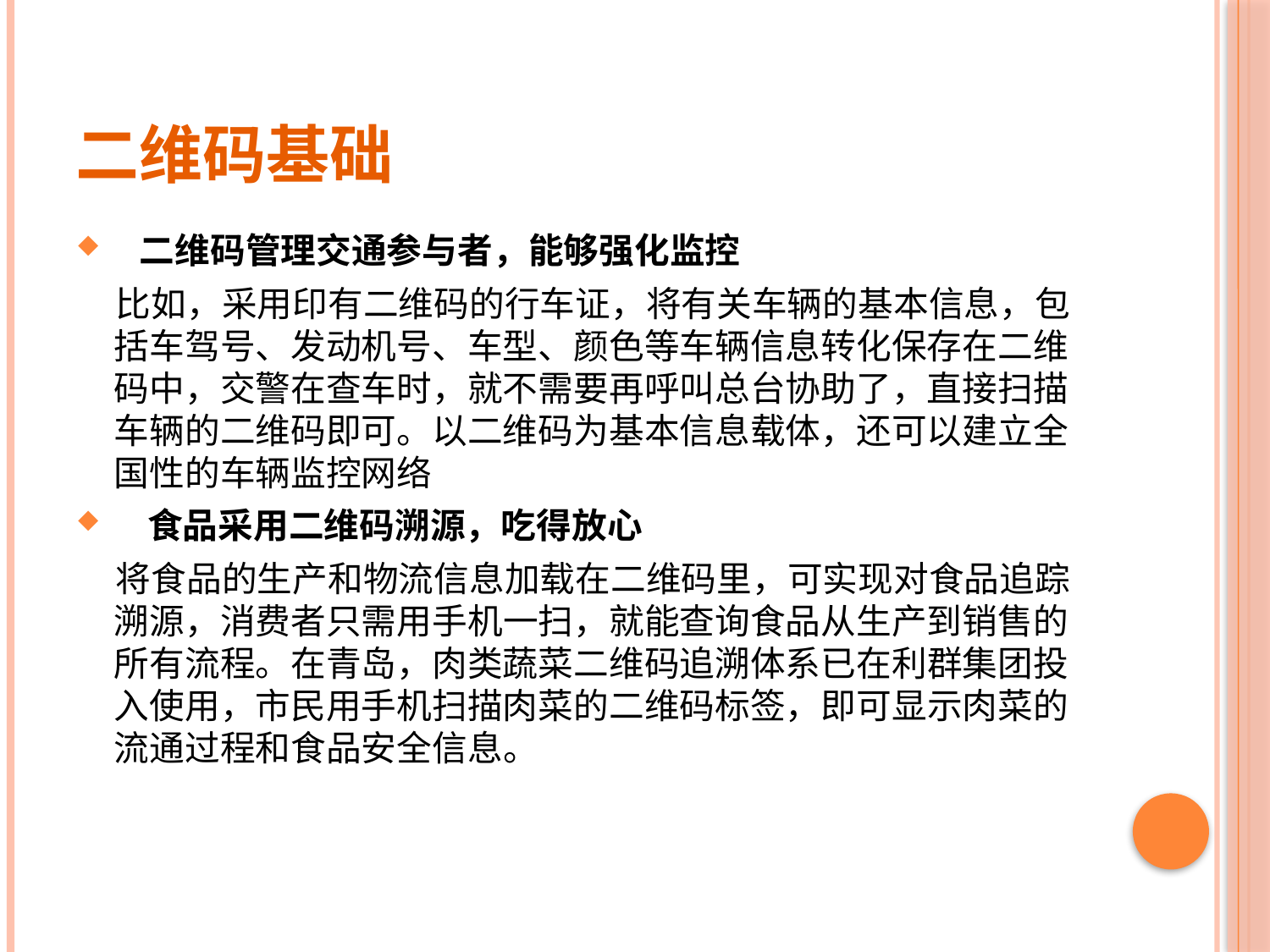

# 二维码基础
二维码管理交通参与者，能够强化监控
    比如，采用印有二维码的行车证，将有关车辆的基本信息，包括车驾号、发动机号、车型、颜色等车辆信息转化保存在二维码中，交警在查车时，就不需要再呼叫总台协助了，直接扫描车辆的二维码即可。以二维码为基本信息载体，还可以建立全国性的车辆监控网络
食品采用二维码溯源，吃得放心
    将食品的生产和物流信息加载在二维码里，可实现对食品追踪溯源，消费者只需用手机一扫，就能查询食品从生产到销售的所有流程。在青岛，肉类蔬菜二维码追溯体系已在利群集团投入使用，市民用手机扫描肉菜的二维码标签，即可显示肉菜的流通过程和食品安全信息。